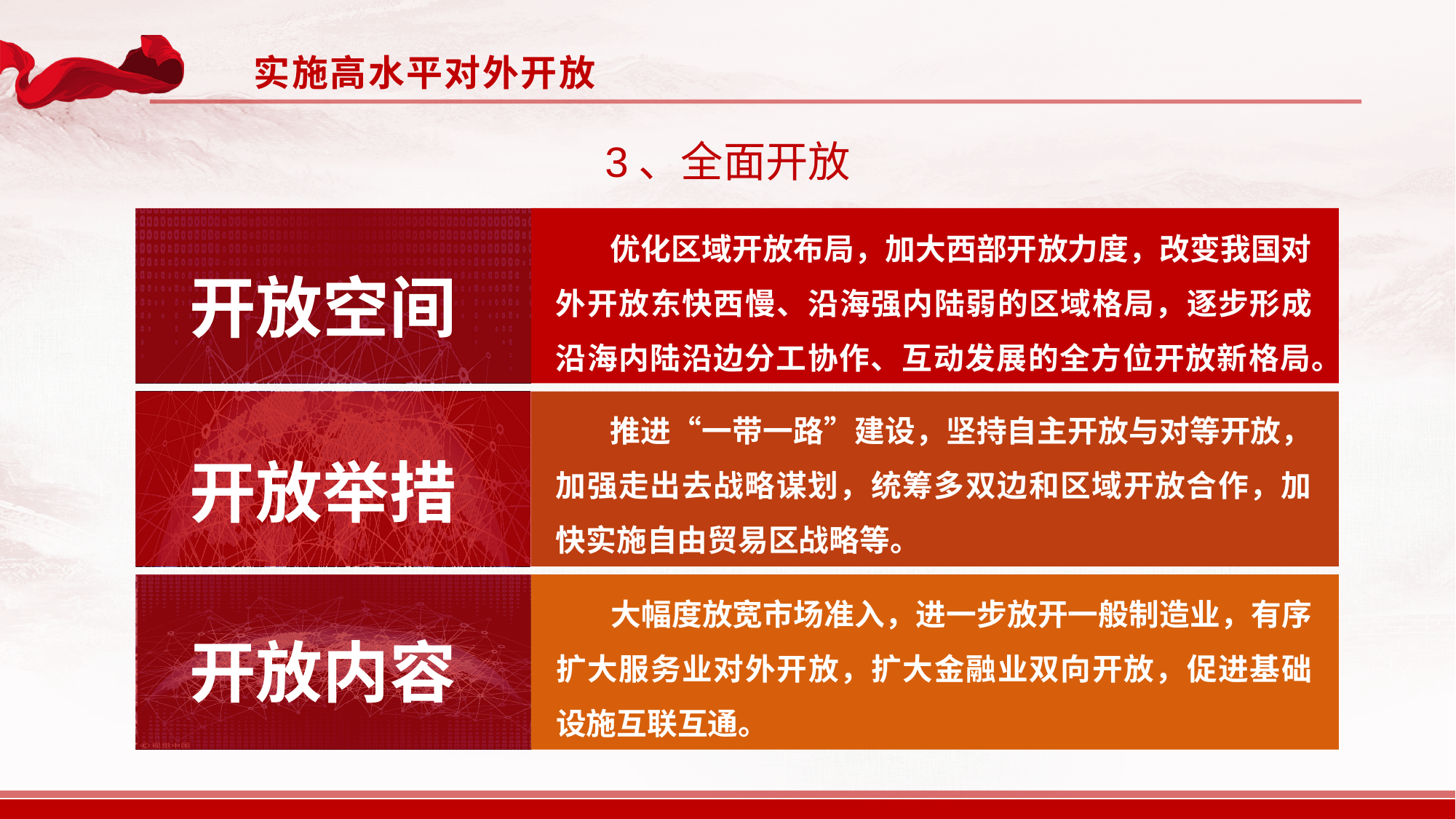

实施高水平对外开放
3、全面开放
优化区域开放布局，加大西部开放力度，改变我国对外开放东快西慢、沿海强内陆弱的区域格局，逐步形成沿海内陆沿边分工协作、互动发展的全方位开放新格局。

开放空间
推进“一带一路”建设，坚持自主开放与对等开放，加强走出去战略谋划，统筹多双边和区域开放合作，加快实施自由贸易区战略等。

开放举措
大幅度放宽市场准入，进一步放开一般制造业，有序扩大服务业对外开放，扩大金融业双向开放，促进基础设施互联互通。

开放内容